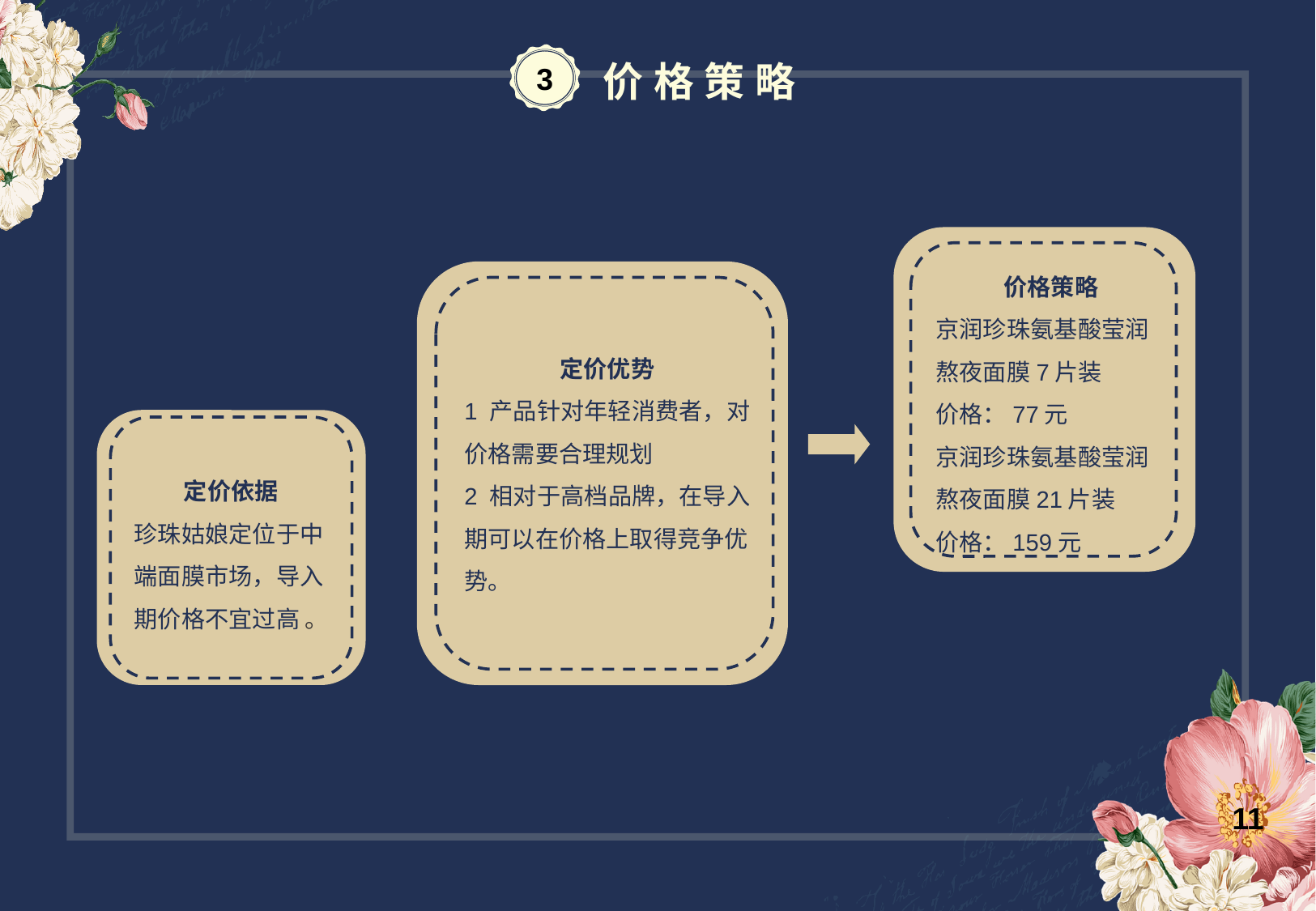

3

价格策略

价格策略
京润珍珠氨基酸莹润熬夜面膜7片装
价格：77元
京润珍珠氨基酸莹润熬夜面膜21片装
价格：159元

定价优势
1 产品针对年轻消费者，对价格需要合理规划
2 相对于高档品牌，在导入期可以在价格上取得竞争优势。
定价依据

珍珠姑娘定位于中端面膜市场，导入期价格不宜过高 。

定价依据
珍珠姑娘定位于中端面膜市场，导入期价格不宜过高 。
11